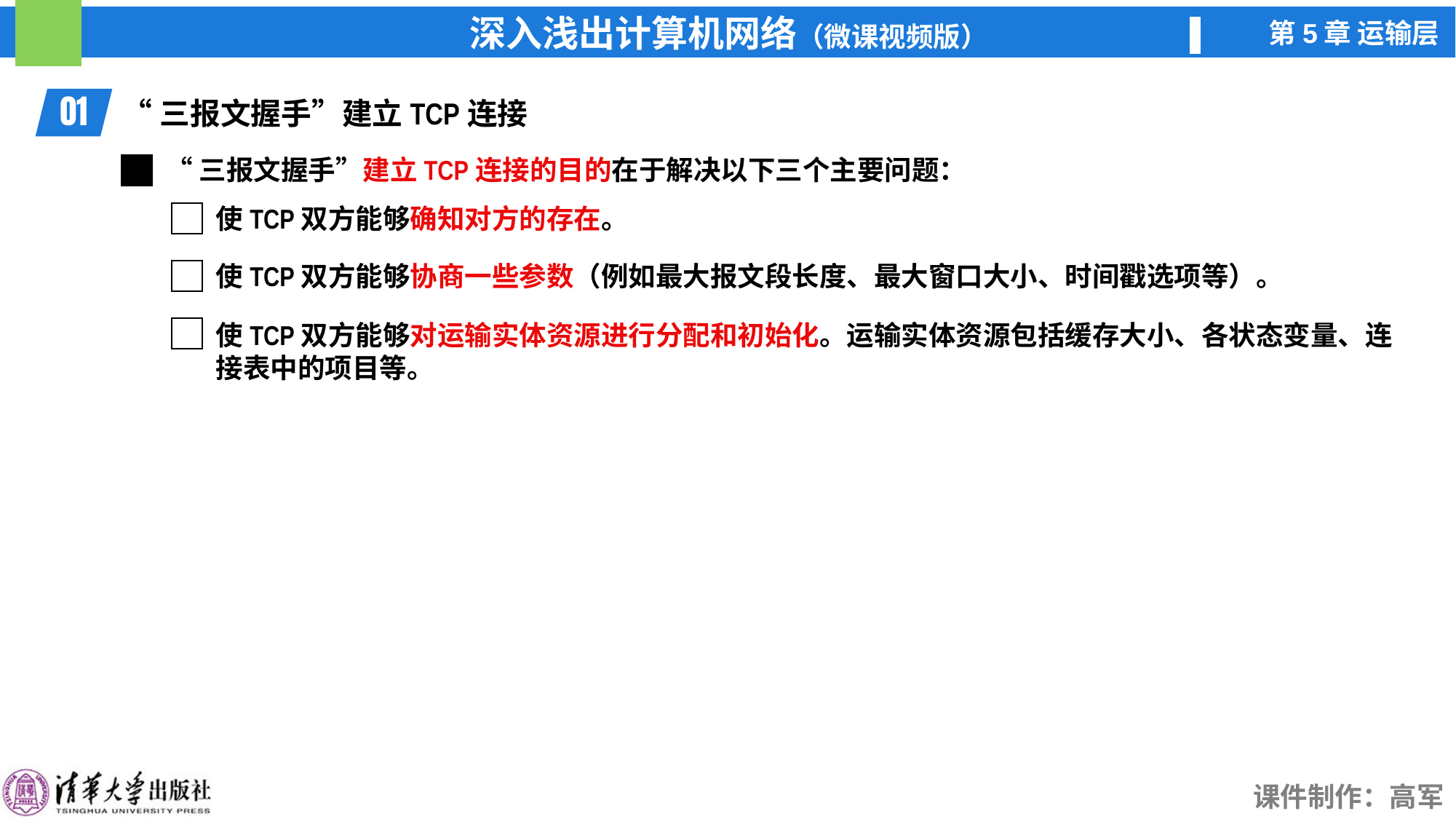

01
“三报文握手”建立TCP连接
“三报文握手”建立TCP连接的目的在于解决以下三个主要问题：

使TCP双方能够确知对方的存在。

使TCP双方能够协商一些参数（例如最大报文段长度、最大窗口大小、时间戳选项等）。

使TCP双方能够对运输实体资源进行分配和初始化。运输实体资源包括缓存大小、各状态变量、连接表中的项目等。